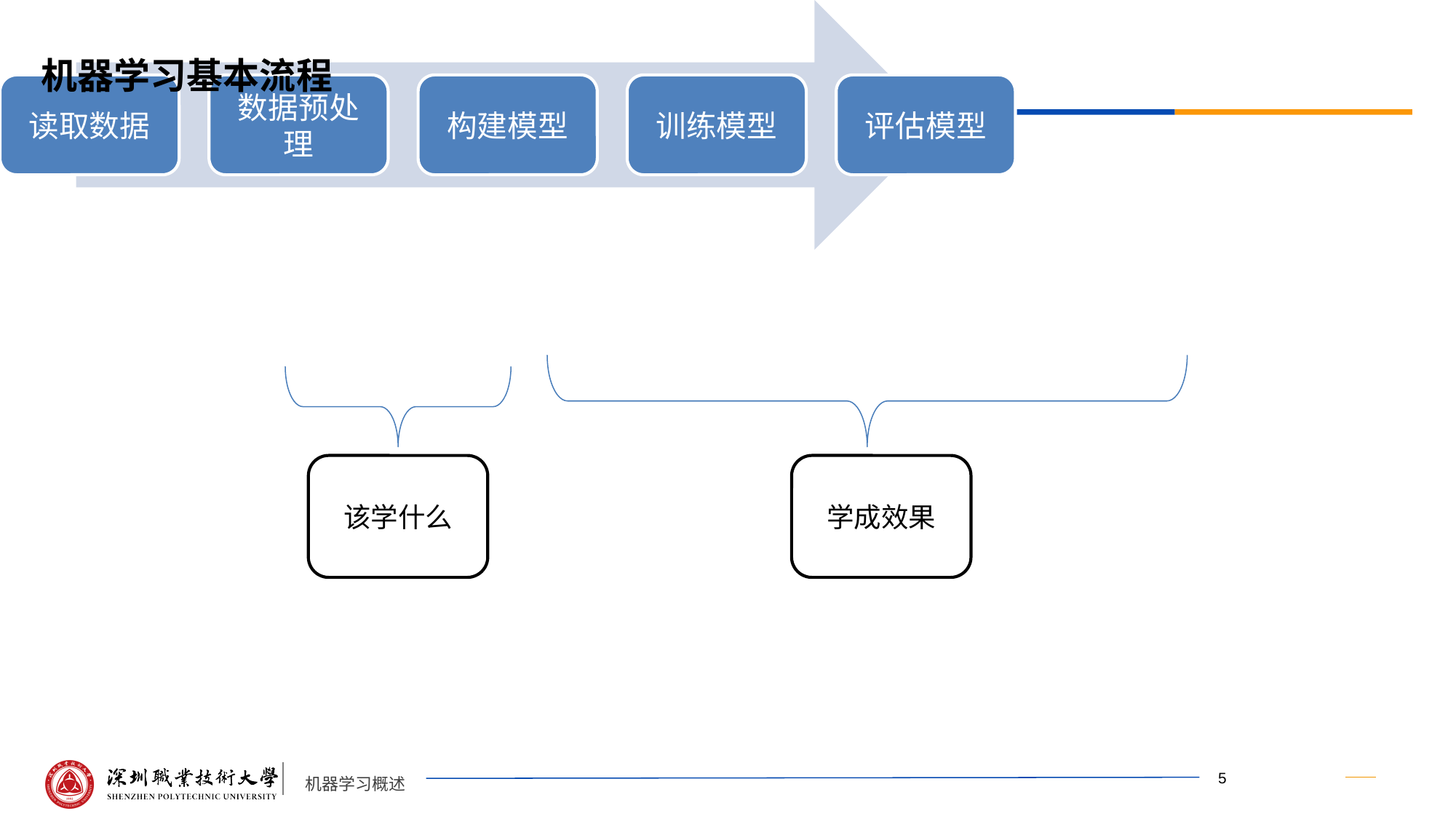

# 机器学习基本流程

读取数据
数据预处理
构建模型
训练模型
评估模型

该学什么
学成效果